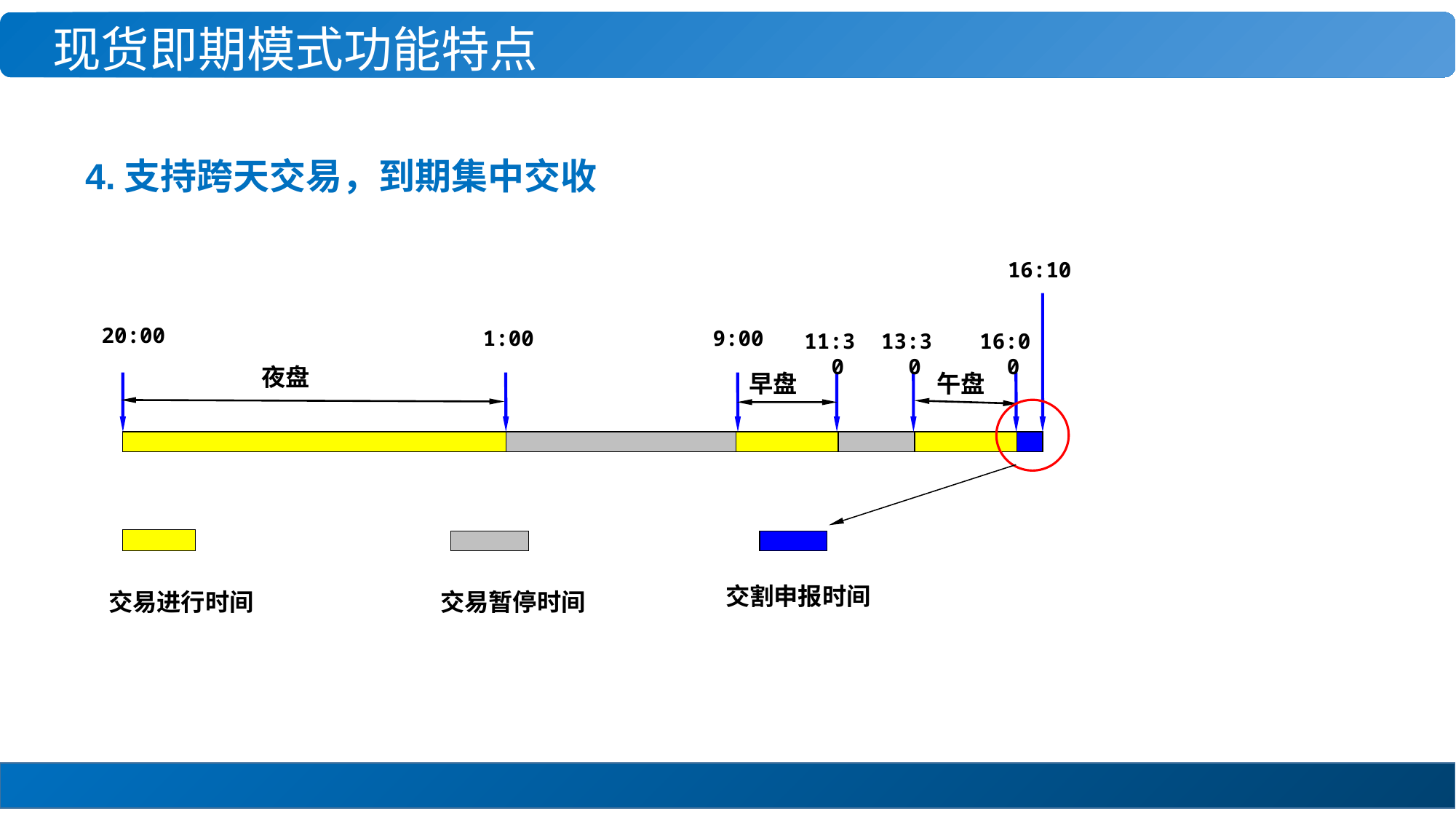

现货即期模式功能特点

4.支持跨天交易，到期集中交收

16:10

20:00
1:00
9:00
11:30
13:30
16:00
夜盘
早盘
午盘

交割申报时间
交易进行时间
交易暂停时间